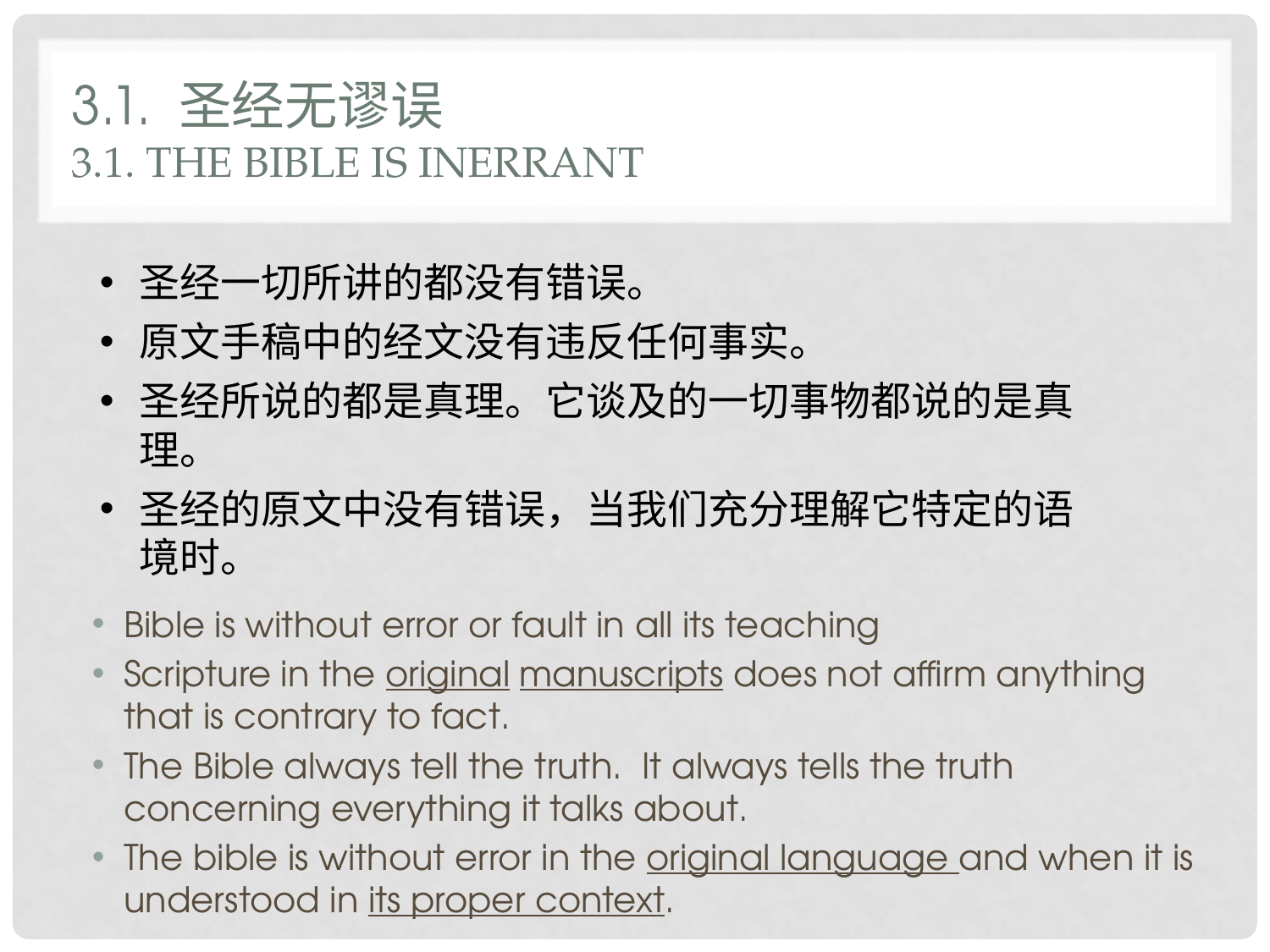

# 3.1. 圣经无谬误 3.1. The bible is inerrant
圣经一切所讲的都没有错误。
原文手稿中的经文没有违反任何事实。
圣经所说的都是真理。它谈及的一切事物都说的是真理。
圣经的原文中没有错误，当我们充分理解它特定的语境时。

Bible is without error or fault in all its teaching
Scripture in the original manuscripts does not affirm anything that is contrary to fact.
The Bible always tell the truth.  It always tells the truth concerning everything it talks about.
The bible is without error in the original language and when it is understood in its proper context.